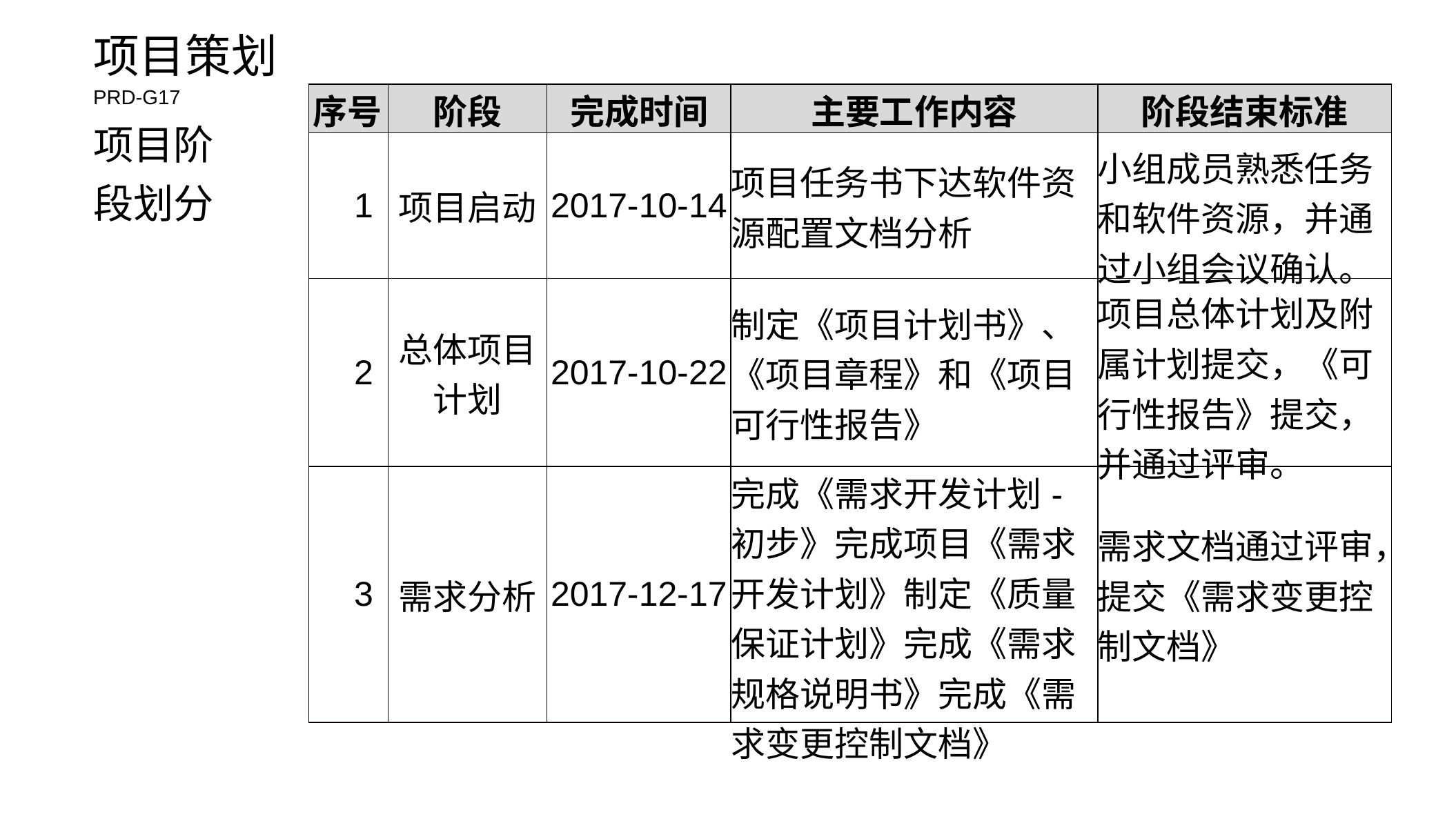

项目策划
PRD-G17
| 序号 | 阶段 | 完成时间 | 主要工作内容 | 阶段结束标准 |
| --- | --- | --- | --- | --- |
| 1 | 项目启动 | 2017-10-14 | 项目任务书下达软件资源配置文档分析 | 小组成员熟悉任务和软件资源，并通过小组会议确认。 |
| 2 | 总体项目计划 | 2017-10-22 | 制定《项目计划书》、《项目章程》和《项目可行性报告》 | 项目总体计划及附属计划提交，《可行性报告》提交，并通过评审。 |
| 3 | 需求分析 | 2017-12-17 | 完成《需求开发计划-初步》完成项目《需求开发计划》制定《质量保证计划》完成《需求规格说明书》完成《需求变更控制文档》 | 需求文档通过评审，提交《需求变更控制文档》 |
项目阶
段划分
请替换文字内容